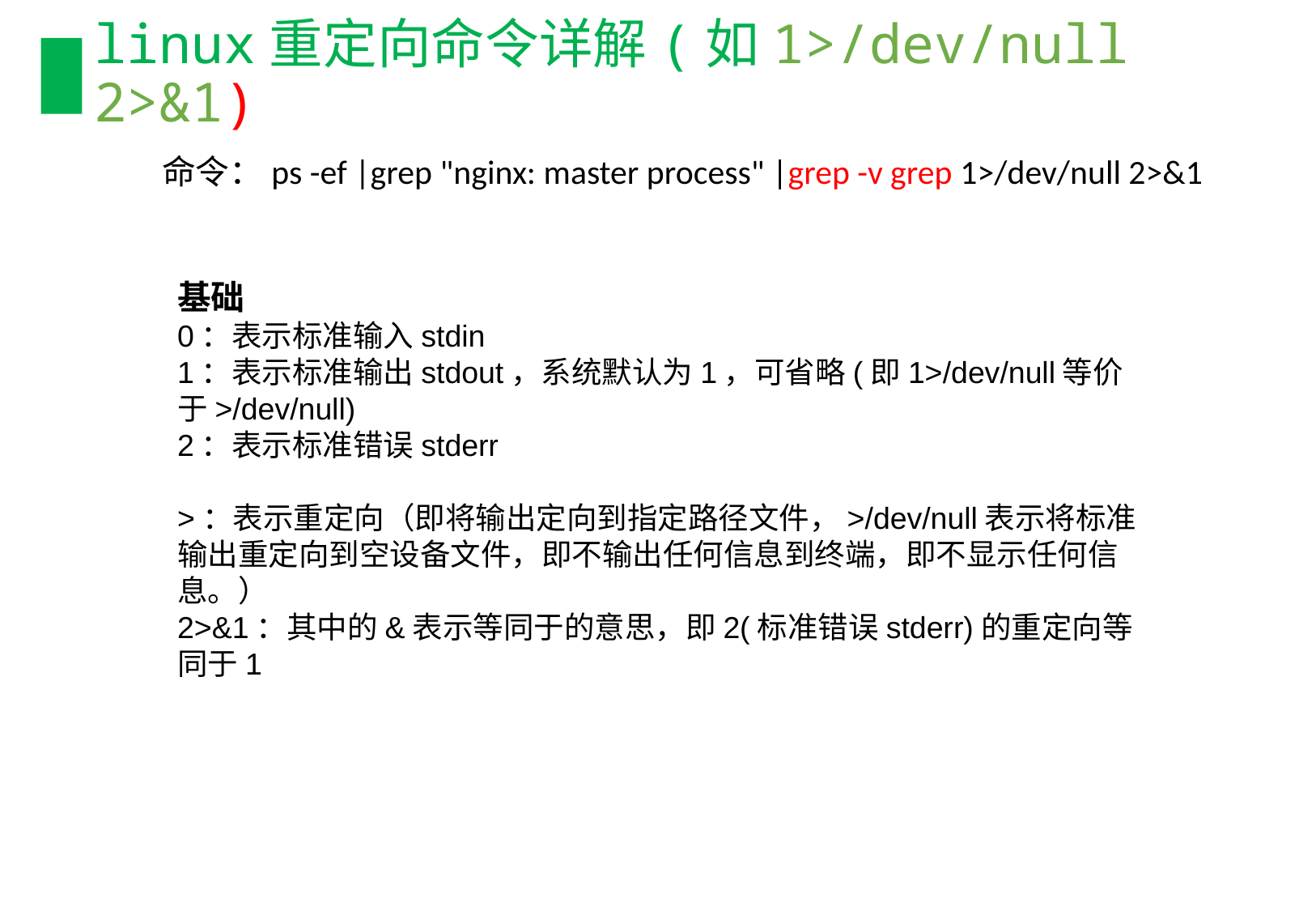

# linux重定向命令详解(如1>/dev/null 2>&1)
命令：ps -ef |grep "nginx: master process" |grep -v grep 1>/dev/null 2>&1
基础
0：表示标准输入stdin
1：表示标准输出stdout，系统默认为1，可省略(即1>/dev/null等价于>/dev/null)
2：表示标准错误stderr

>：表示重定向（即将输出定向到指定路径文件，>/dev/null表示将标准输出重定向到空设备文件，即不输出任何信息到终端，即不显示任何信息。）
2>&1：其中的&表示等同于的意思，即2(标准错误stderr)的重定向等同于1